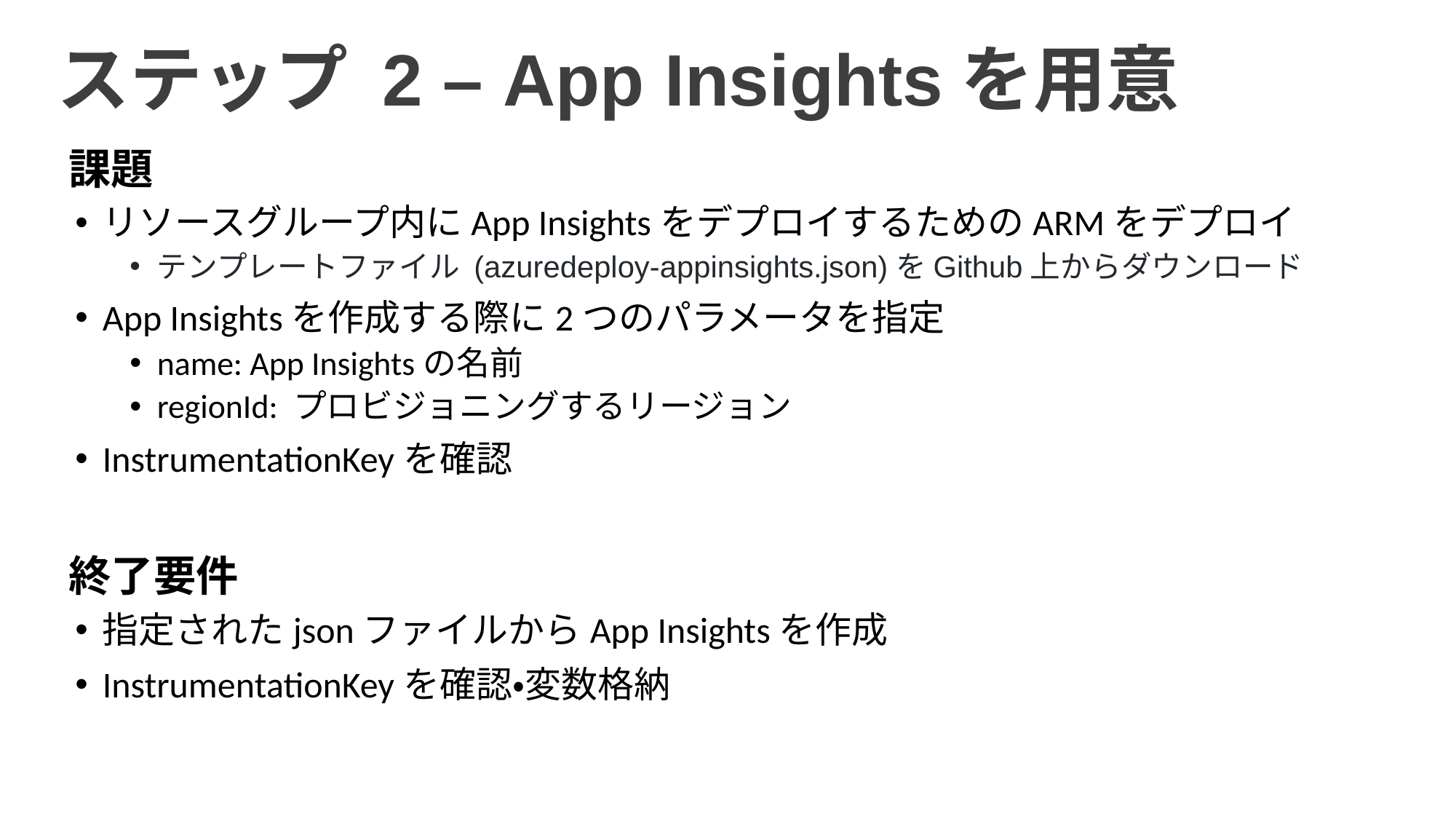

ステップ 2 – App Insightsを用意
課題
リソースグループ内にApp InsightsをデプロイするためのARMをデプロイ
テンプレートファイル (azuredeploy-appinsights.json)をGithub上からダウンロード
App Insightsを作成する際に2つのパラメータを指定
name: App Insightsの名前
regionId: プロビジョニングするリージョン
InstrumentationKeyを確認
終了要件
指定されたjsonファイルからApp Insightsを作成
InstrumentationKeyを確認・変数格納